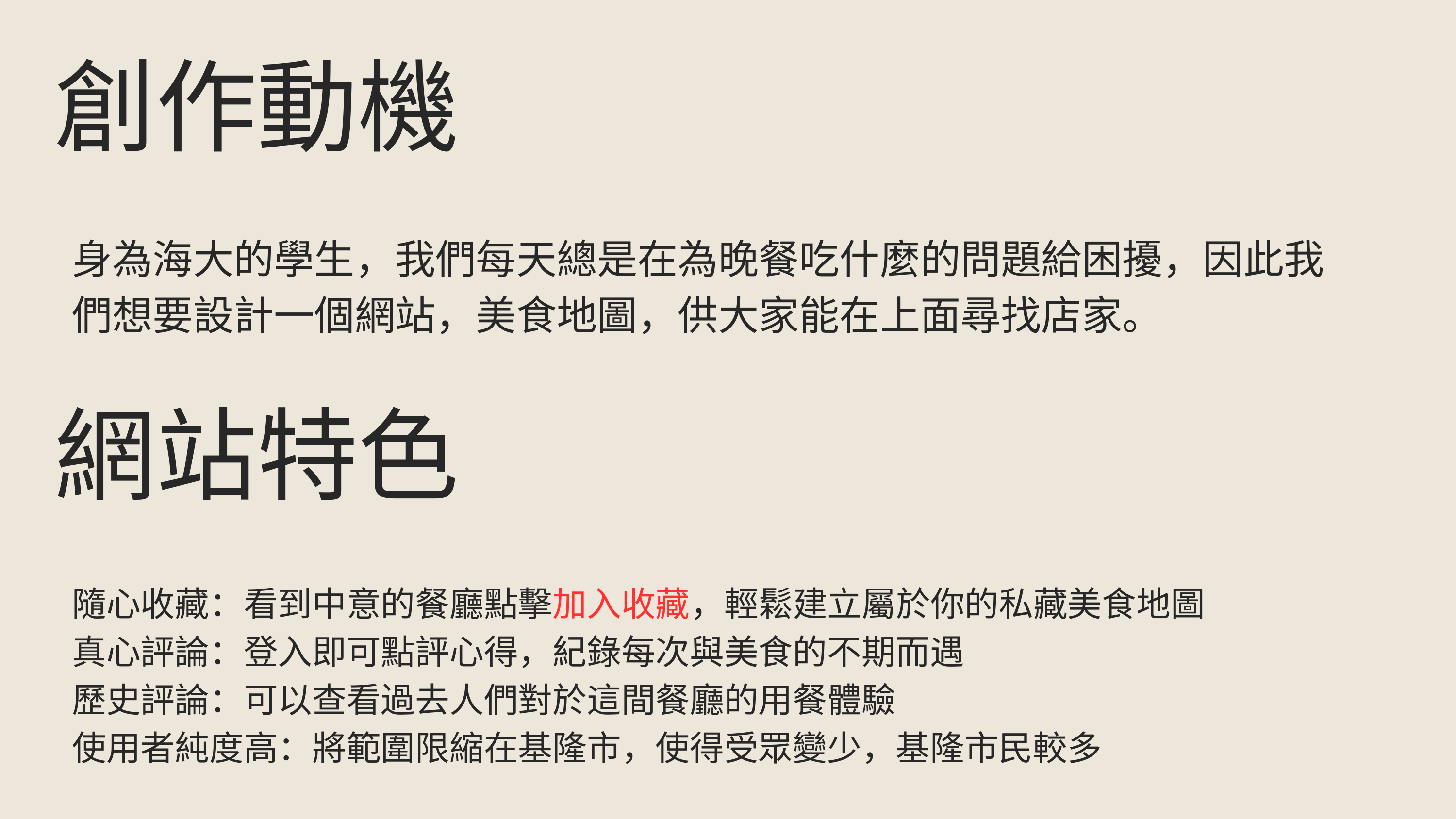

創作動機
身為海大的學生，我們每天總是在為晚餐吃什麼的問題給困擾，因此我們想要設計一個網站，美食地圖，供大家能在上面尋找店家。
網站特色
隨心收藏：看到中意的餐廳點擊加入收藏，輕鬆建立屬於你的私藏美食地圖
真心評論：登入即可點評心得，紀錄每次與美食的不期而遇
歷史評論：可以查看過去人們對於這間餐廳的用餐體驗
使用者純度高：將範圍限縮在基隆市，使得受眾變少，基隆市民較多